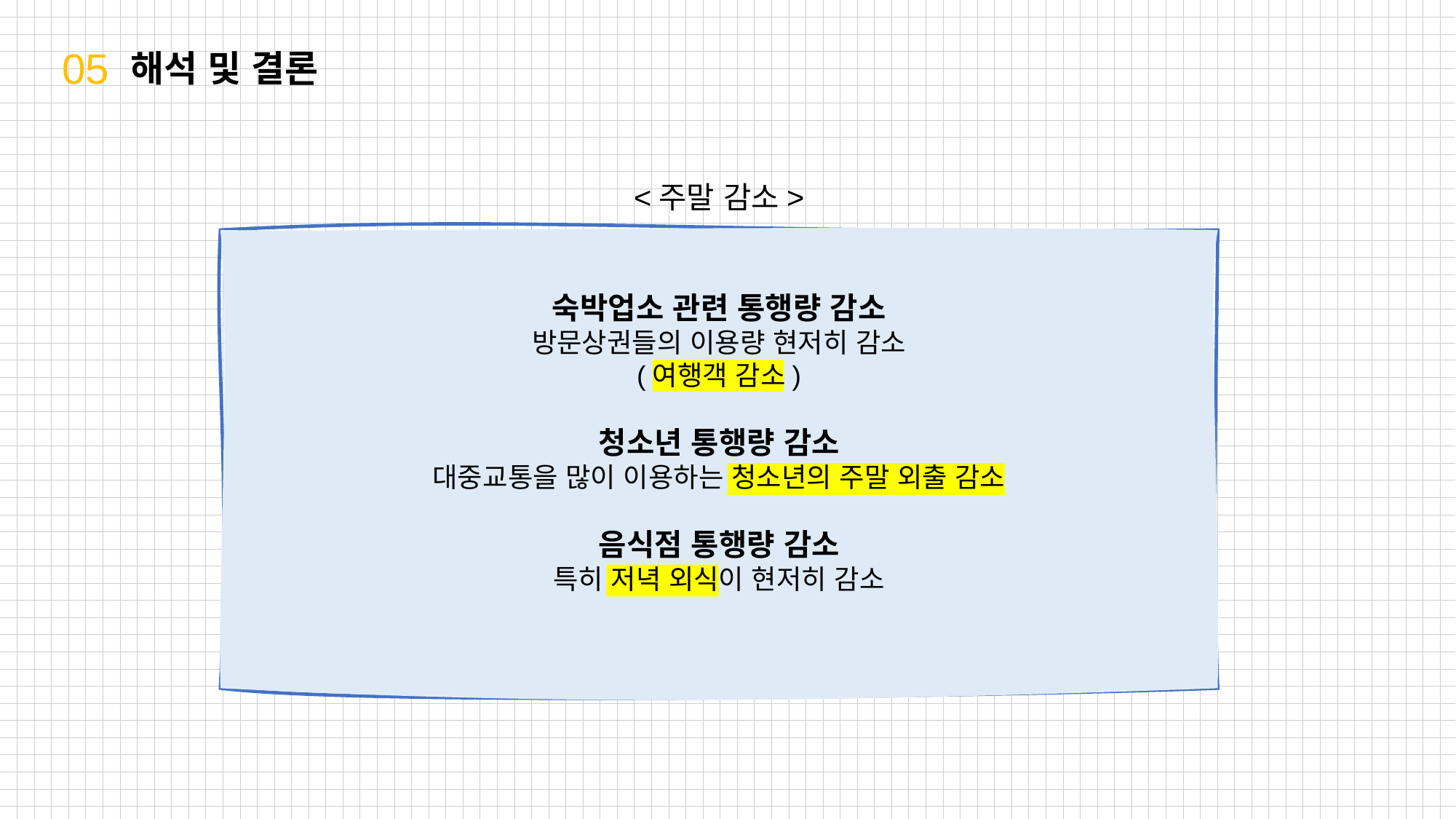

05
해석 및 결론
<주말 감소>
코로나

코로나
숙박업소 관련 통행량 감소
방문상권들의 이용량 현저히 감소
(여행객 감소)

청소년 통행량 감소
대중교통을 많이 이용하는 청소년의 주말 외출 감소

음식점 통행량 감소
특히 저녁 외식이 현저히 감소